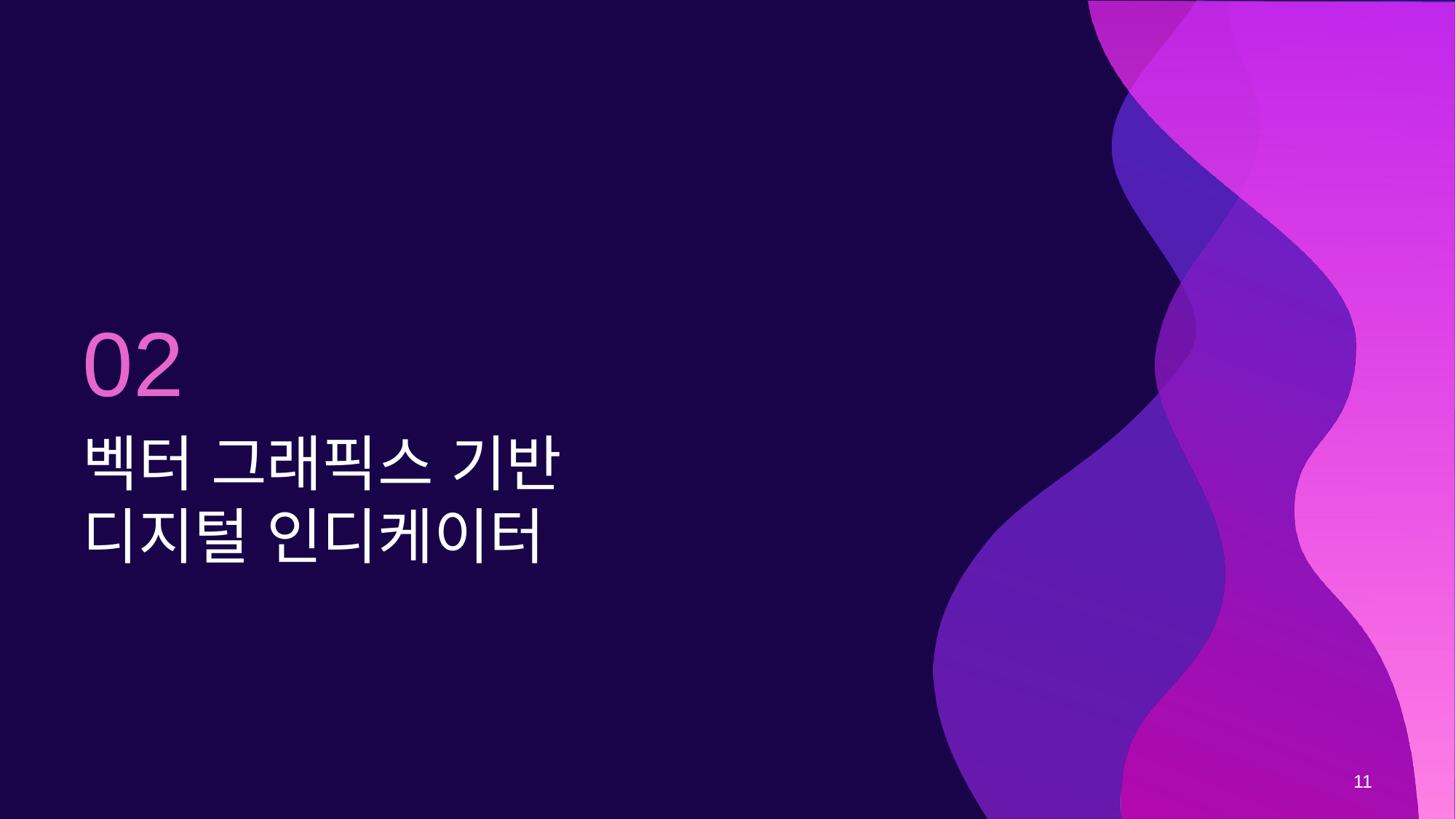

02
# 벡터 그래픽스 기반 디지털 인디케이터
11